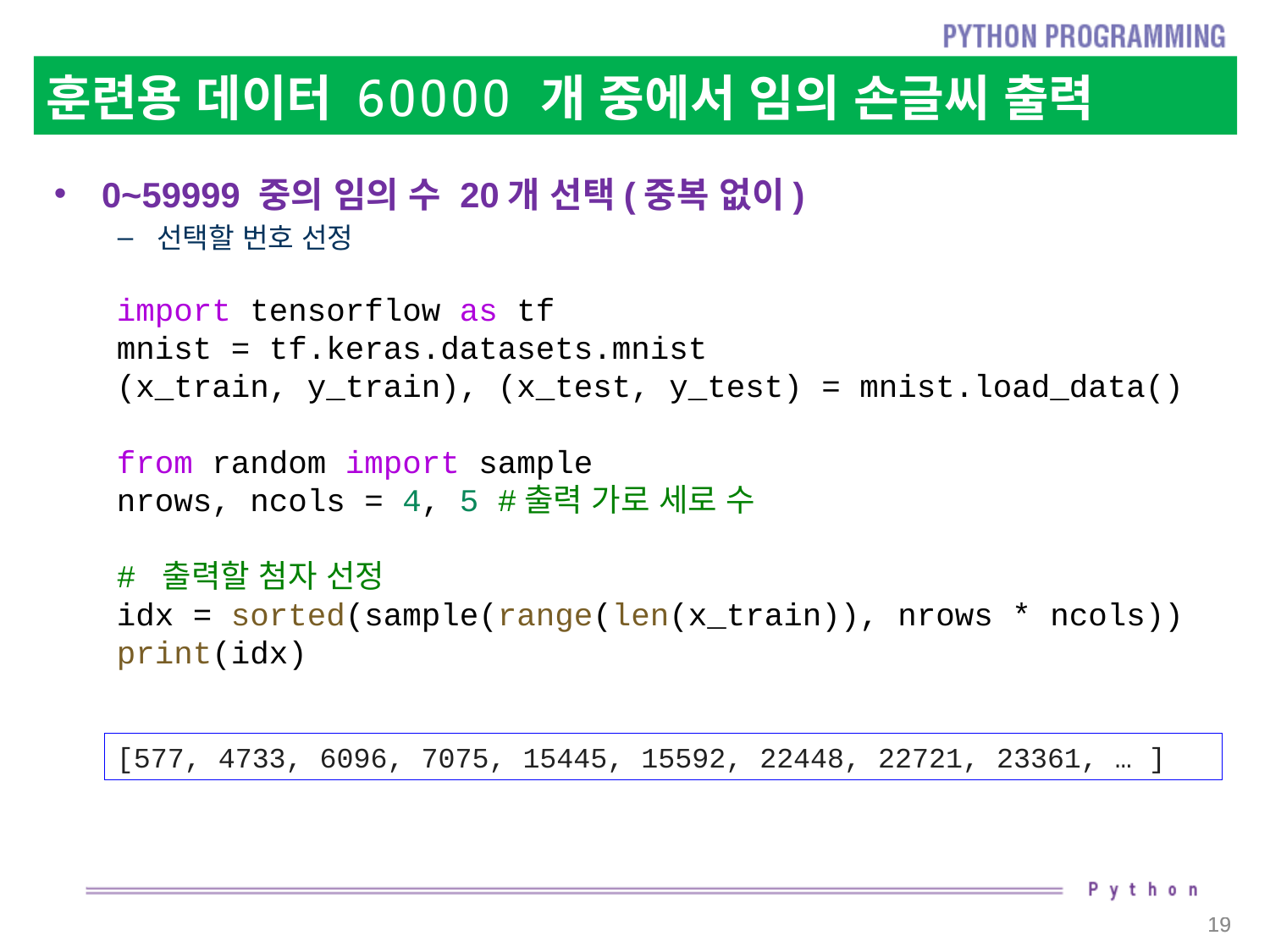

# 훈련용 데이터 60000 개 중에서 임의 손글씨 출력
0~59999 중의 임의 수 20개 선택(중복 없이)
선택할 번호 선정

import tensorflow as tf
mnist = tf.keras.datasets.mnist
(x_train, y_train), (x_test, y_test) = mnist.load_data()
from random import sample
nrows, ncols = 4, 5 #출력 가로 세로 수

# 출력할 첨자 선정
idx = sorted(sample(range(len(x_train)), nrows * ncols))
print(idx)
[577, 4733, 6096, 7075, 15445, 15592, 22448, 22721, 23361, … ]
19